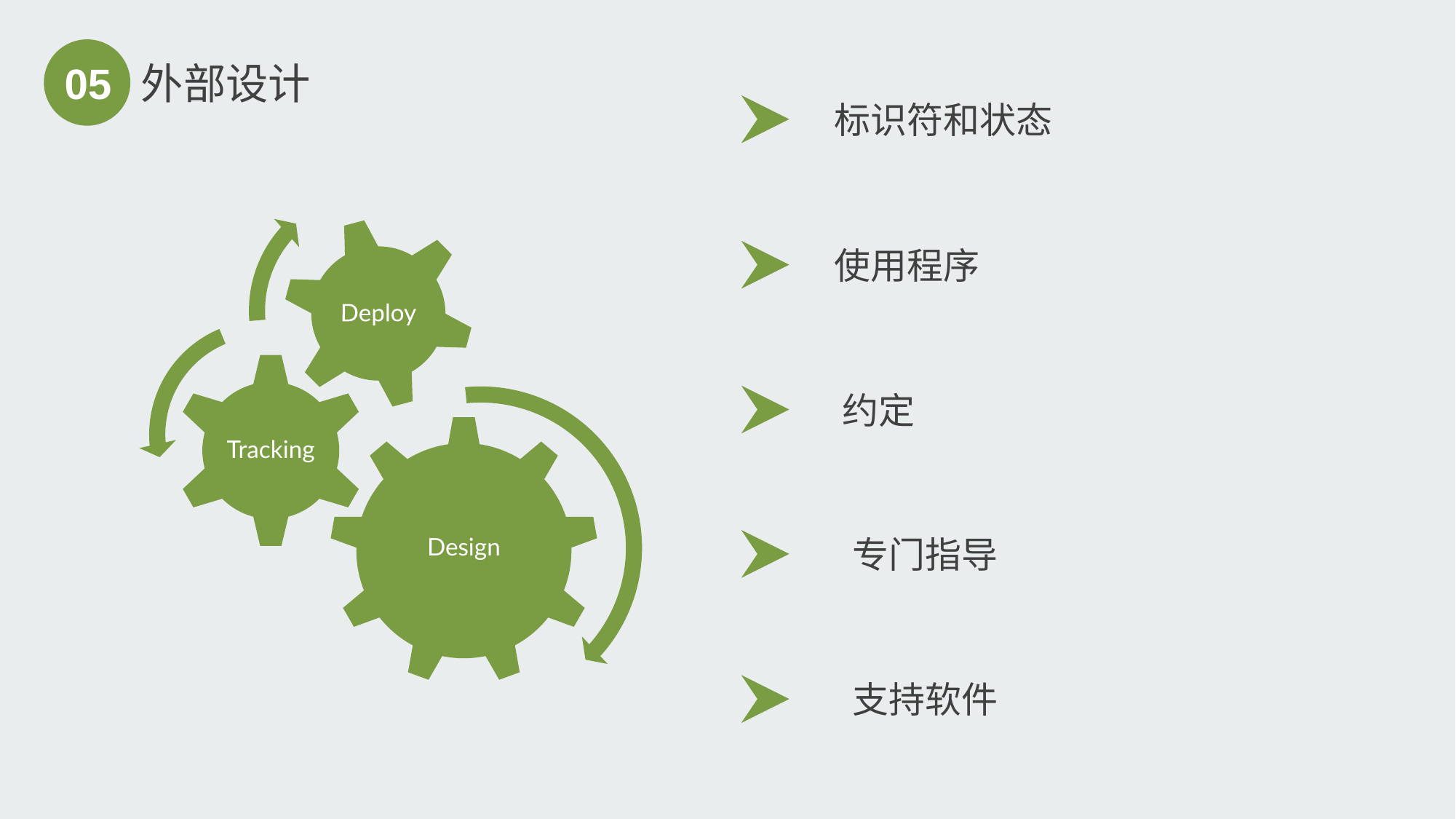

05
外部设计
 标识符和状态

 使用程序

 约定

Design
Tracking
Deploy
 专门指导

 支持软件